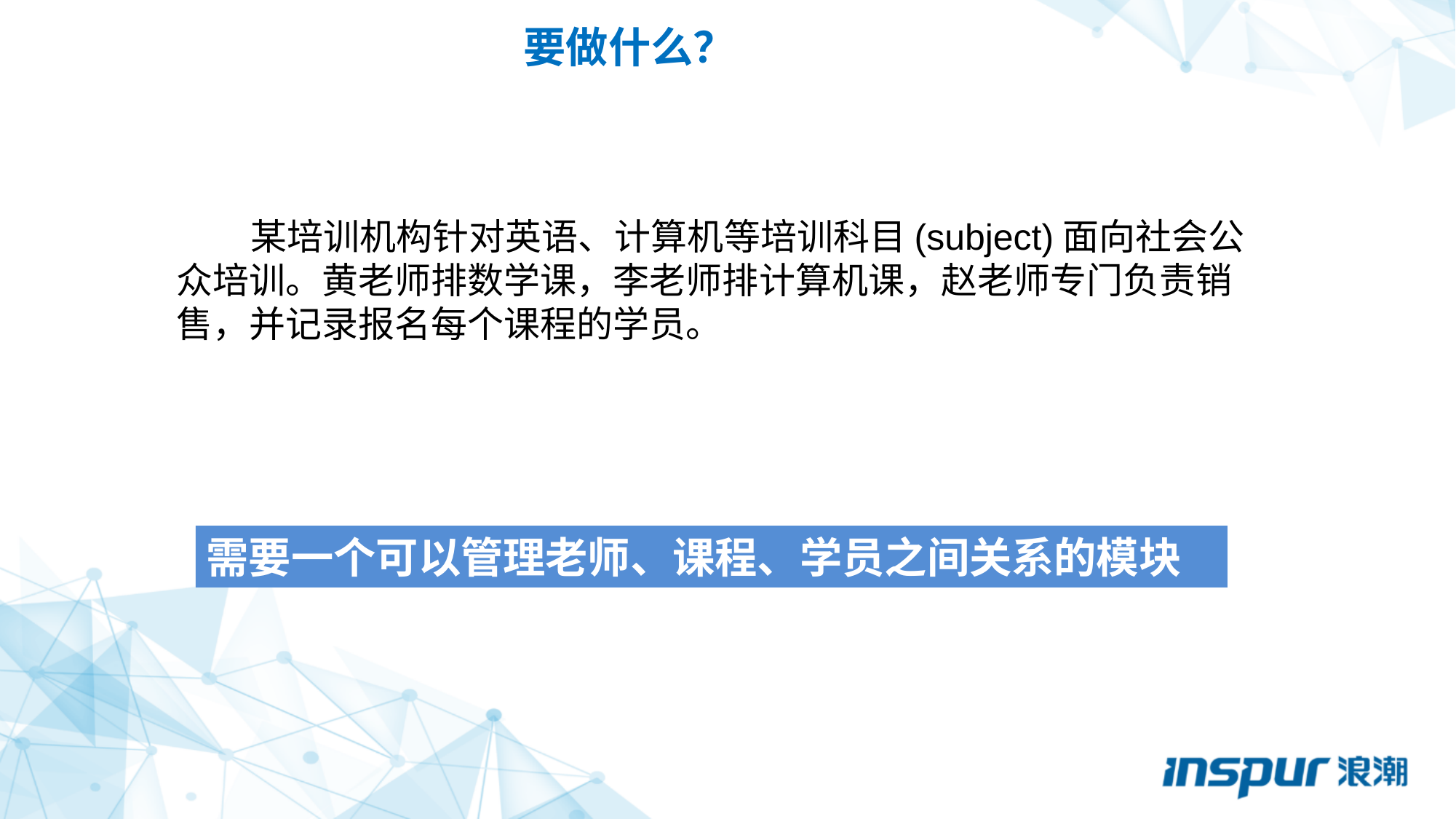

# 要做什么？
        某培训机构针对英语、计算机等培训科目(subject)面向社会公众培训。黄老师排数学课，李老师排计算机课，赵老师专门负责销售，并记录报名每个课程的学员。
需要一个可以管理老师、课程、学员之间关系的模块